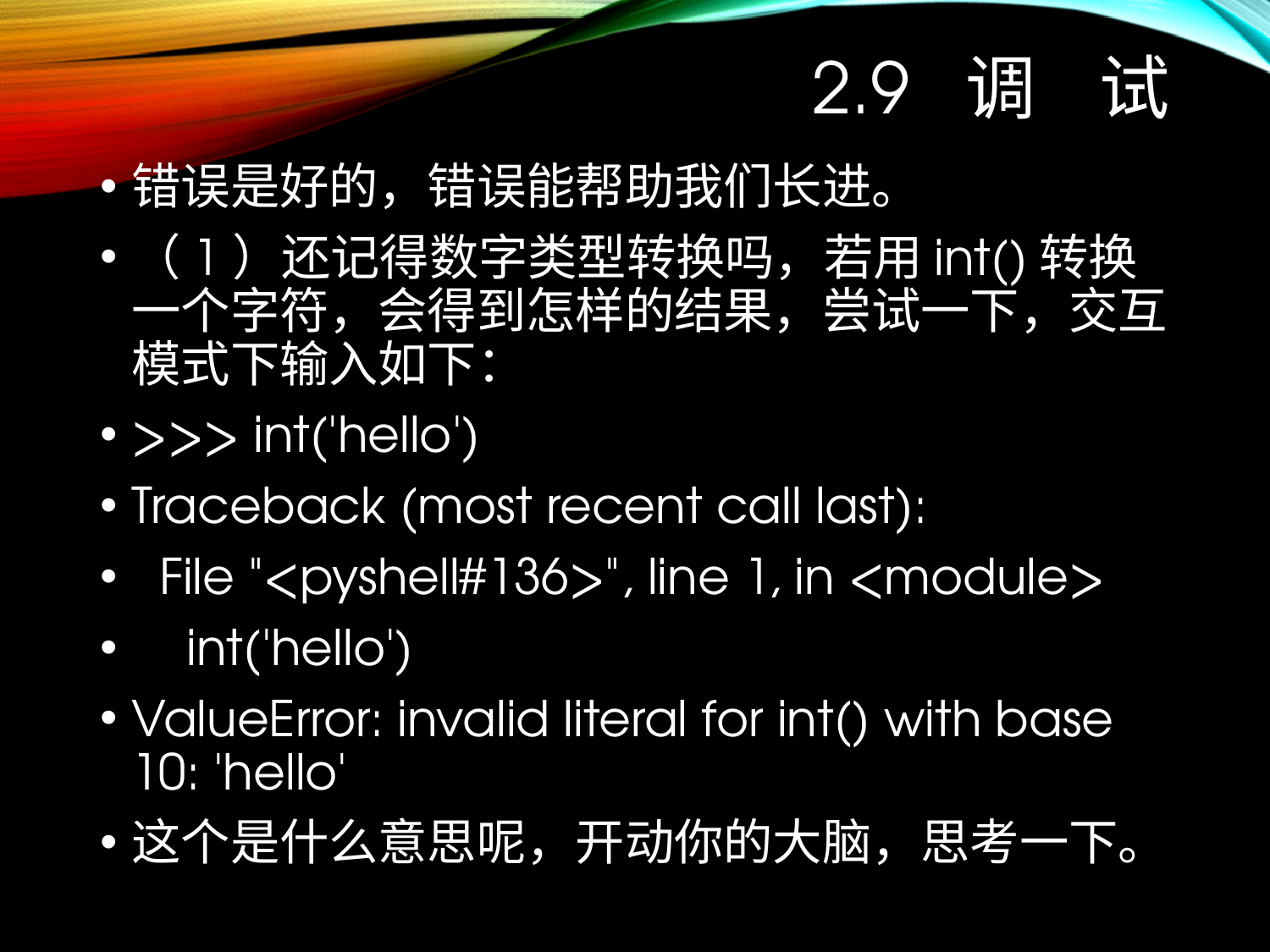

# 2.9  调    试
错误是好的，错误能帮助我们长进。
（1）还记得数字类型转换吗，若用int()转换一个字符，会得到怎样的结果，尝试一下，交互模式下输入如下：
>>> int('hello')
Traceback (most recent call last):
  File "<pyshell#136>", line 1, in <module>
    int('hello')
ValueError: invalid literal for int() with base 10: 'hello'
这个是什么意思呢，开动你的大脑，思考一下。